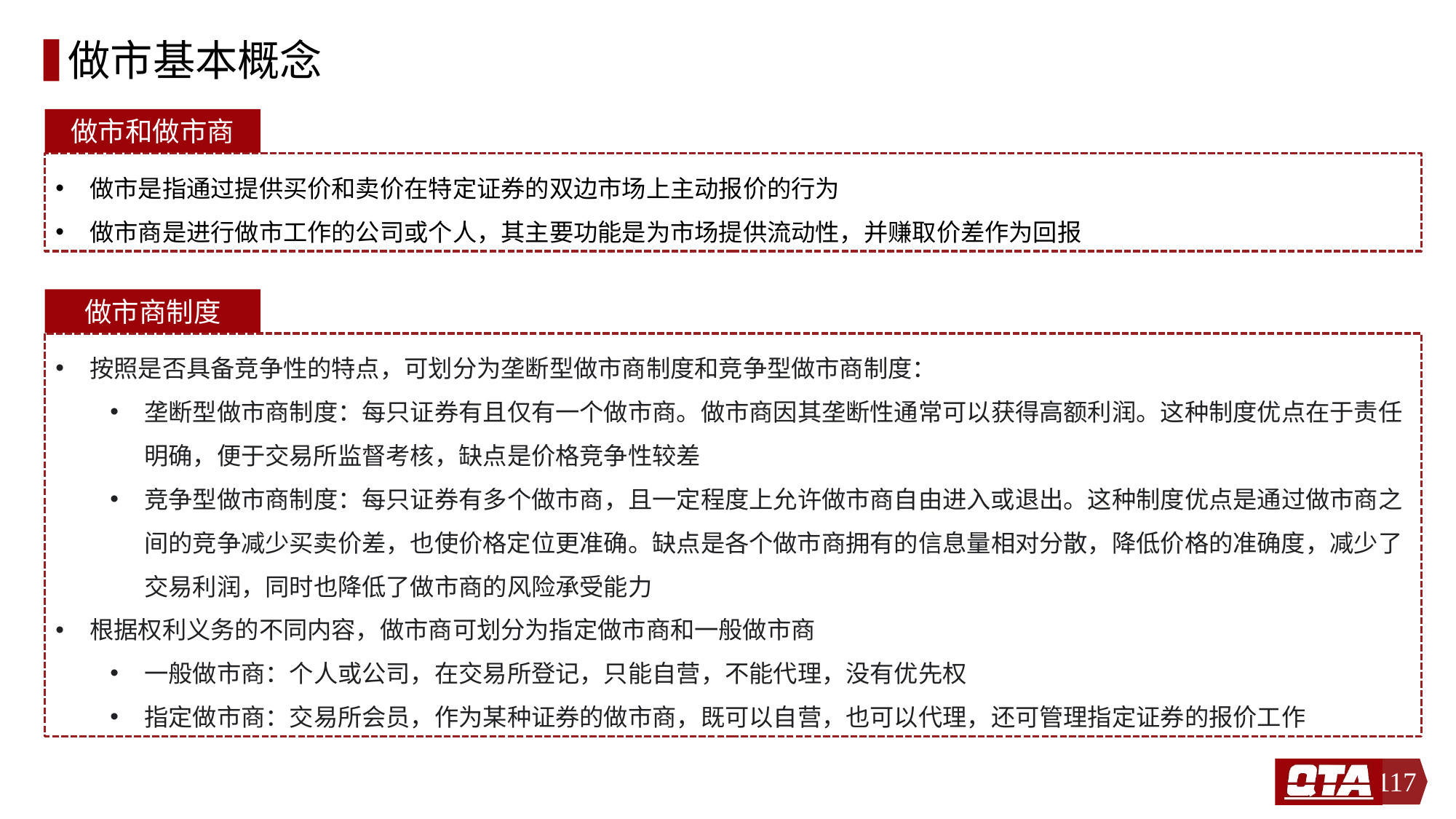

# 做市基本概念
做市和做市商

做市是指通过提供买价和卖价在特定证券的双边市场上主动报价的行为
做市商是进行做市工作的公司或个人，其主要功能是为市场提供流动性，并赚取价差作为回报
做市商制度
按照是否具备竞争性的特点，可划分为垄断型做市商制度和竞争型做市商制度：
垄断型做市商制度：每只证券有且仅有一个做市商。做市商因其垄断性通常可以获得高额利润。这种制度优点在于责任明确，便于交易所监督考核，缺点是价格竞争性较差
竞争型做市商制度：每只证券有多个做市商，且一定程度上允许做市商自由进入或退出。这种制度优点是通过做市商之间的竞争减少买卖价差，也使价格定位更准确。缺点是各个做市商拥有的信息量相对分散，降低价格的准确度，减少了交易利润，同时也降低了做市商的风险承受能力
根据权利义务的不同内容，做市商可划分为指定做市商和一般做市商
一般做市商：个人或公司，在交易所登记，只能自营，不能代理，没有优先权
指定做市商：交易所会员，作为某种证券的做市商，既可以自营，也可以代理，还可管理指定证券的报价工作
117